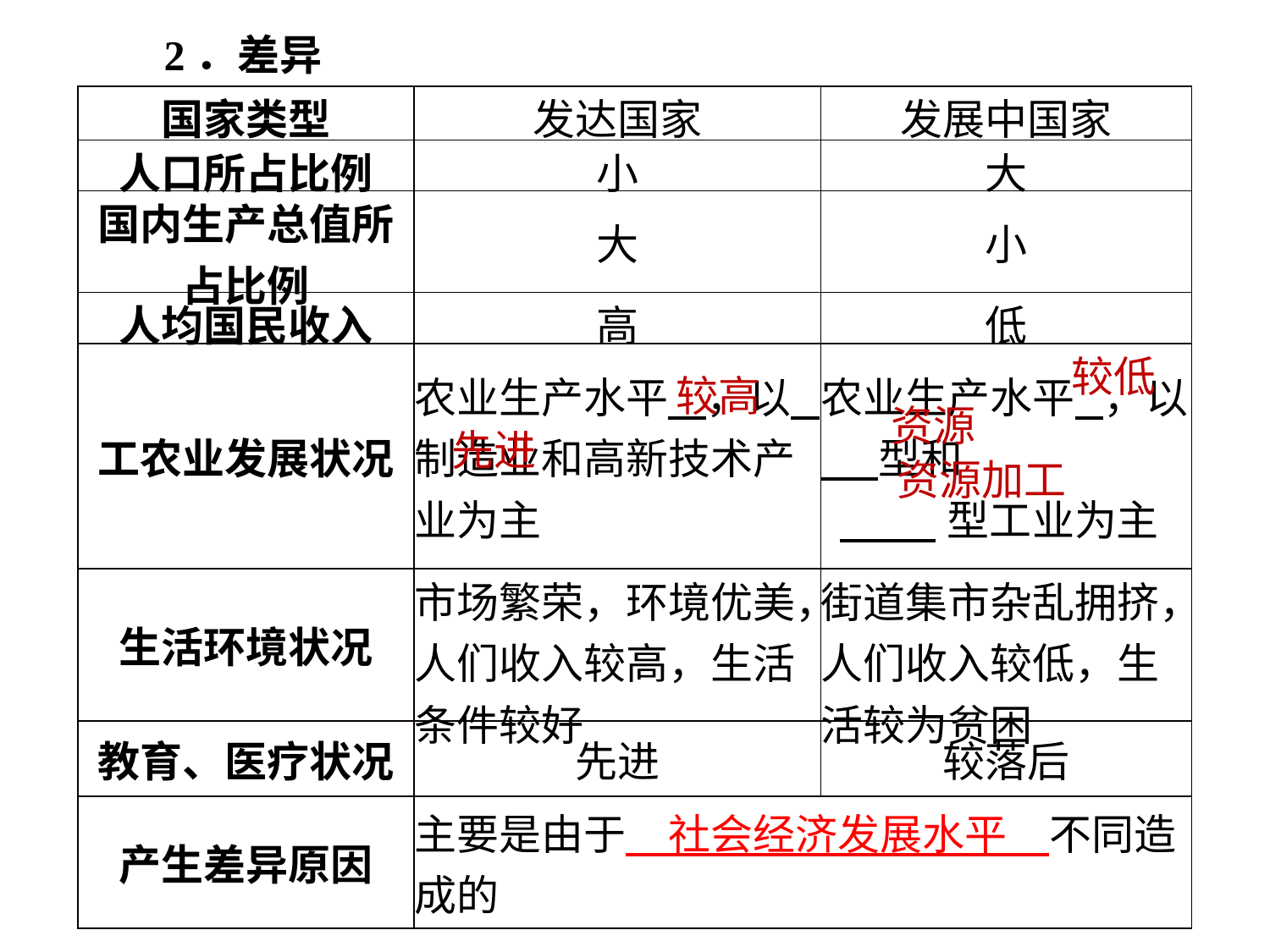

2．差异
| 国家类型 | 发达国家 | 发展中国家 |
| --- | --- | --- |
| 人口所占比例 | 小 | 大 |
| 国内生产总值所占比例 | 大 | 小 |
| 人均国民收入 | 高 | 低 |
| 工农业发展状况 | 农业生产水平 ，以 制造业和高新技术产业为主 | 农业生产水平 ，以 型和 型工业为主 |
| 生活环境状况 | 市场繁荣，环境优美，人们收入较高，生活条件较好 | 街道集市杂乱拥挤，人们收入较低，生活较为贫困 |
| 教育、医疗状况 | 先进 | 较落后 |
| 产生差异原因 | 主要是由于　社会经济发展水平　不同造成的 |  |
较低
较高
资源
先进
资源加工